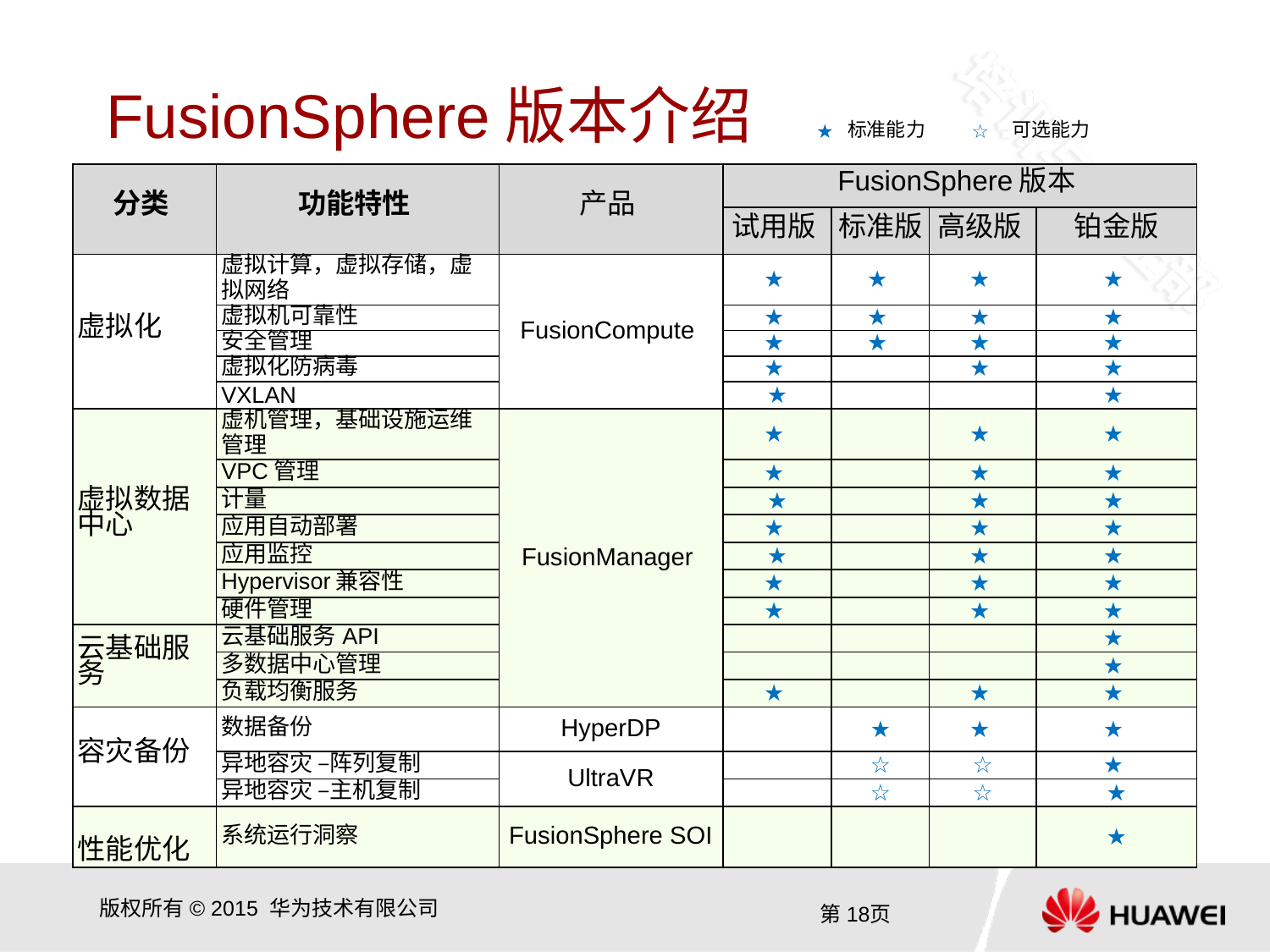

# FusionSphere版本介绍
★
☆
标准能力
可选能力
| 分类 | 功能特性 | 产品 | FusionSphere版本 |  |  |  |
| --- | --- | --- | --- | --- | --- | --- |
|  |  |  | 试用版 | 标准版 | 高级版 | 铂金版 |
| 虚拟化 | 虚拟计算，虚拟存储，虚拟网络 | FusionCompute | ★ | ★ | ★ | ★ |
|  | 虚拟机可靠性 |  | ★ | ★ | ★ | ★ |
|  | 安全管理 |  | ★ | ★ | ★ | ★ |
|  | 虚拟化防病毒 |  | ★ |  | ★ | ★ |
|  | VXLAN |  | ★ |  |  | ★ |
| 虚拟数据中心 | 虚机管理，基础设施运维管理 | FusionManager | ★ |  | ★ | ★ |
|  | VPC管理 |  | ★ |  | ★ | ★ |
|  | 计量 |  | ★ |  | ★ | ★ |
|  | 应用自动部署 |  | ★ |  | ★ | ★ |
|  | 应用监控 |  | ★ |  | ★ | ★ |
|  | Hypervisor兼容性 |  | ★ |  | ★ | ★ |
|  | 硬件管理 |  | ★ |  | ★ | ★ |
| 云基础服务 | 云基础服务API |  |  |  |  | ★ |
|  | 多数据中心管理 |  |  |  |  | ★ |
|  | 负载均衡服务 |  | ★ |  | ★ | ★ |
| 容灾备份 | 数据备份 | HyperDP |  | ★ | ★ | ★ |
|  | 异地容灾 –阵列复制 | UltraVR |  | ☆ | ☆ | ★ |
|  | 异地容灾 –主机复制 |  |  | ☆ | ☆ | ★ |
| 性能优化 | 系统运行洞察 | FusionSphere SOI |  |  |  | ★ |